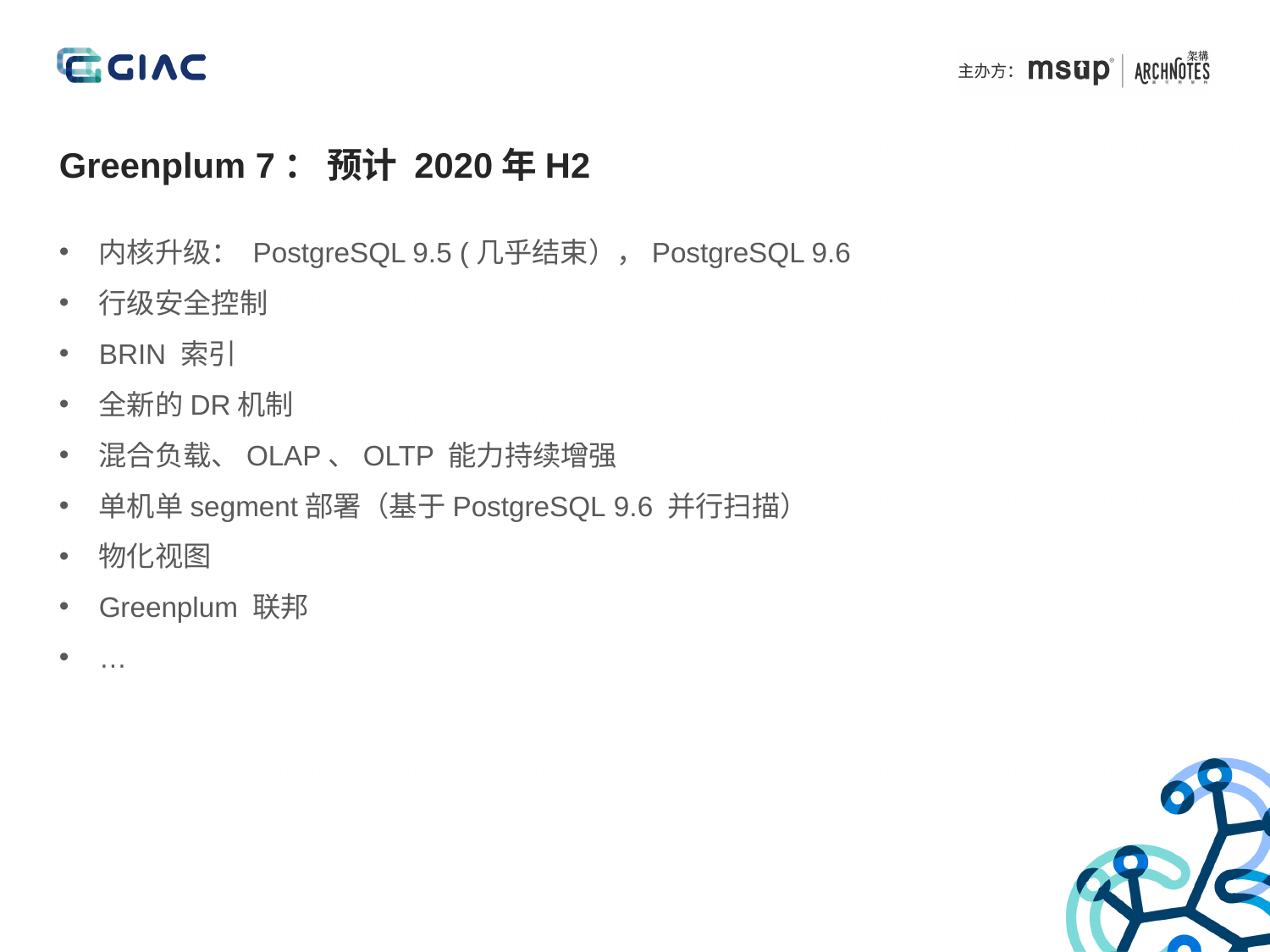

Greenplum 7： 预计 2020年H2
内核升级： PostgreSQL 9.5 (几乎结束），PostgreSQL 9.6
行级安全控制
BRIN 索引
全新的DR机制
混合负载、OLAP、OLTP 能力持续增强
单机单segment部署（基于PostgreSQL 9.6 并行扫描）
物化视图
Greenplum 联邦
…